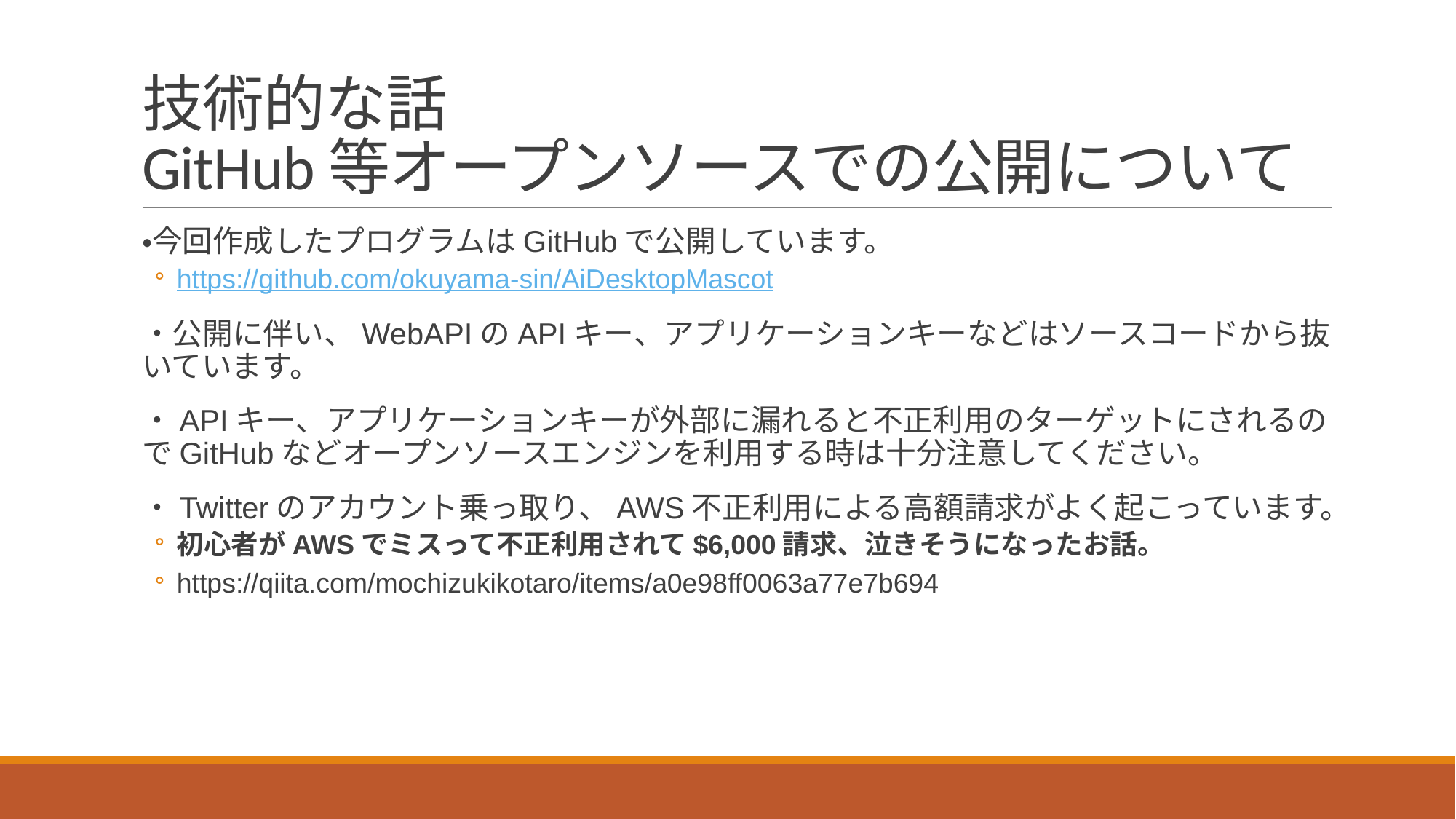

# 技術的な話 GitHub等オープンソースでの公開について
・今回作成したプログラムはGitHubで公開しています。
https://github.com/okuyama-sin/AiDesktopMascot
・公開に伴い、WebAPIのAPIキー、アプリケーションキーなどはソースコードから抜いています。
・APIキー、アプリケーションキーが外部に漏れると不正利用のターゲットにされるのでGitHubなどオープンソースエンジンを利用する時は十分注意してください。
・Twitterのアカウント乗っ取り、AWS不正利用による高額請求がよく起こっています。
初心者がAWSでミスって不正利用されて$6,000請求、泣きそうになったお話。
https://qiita.com/mochizukikotaro/items/a0e98ff0063a77e7b694